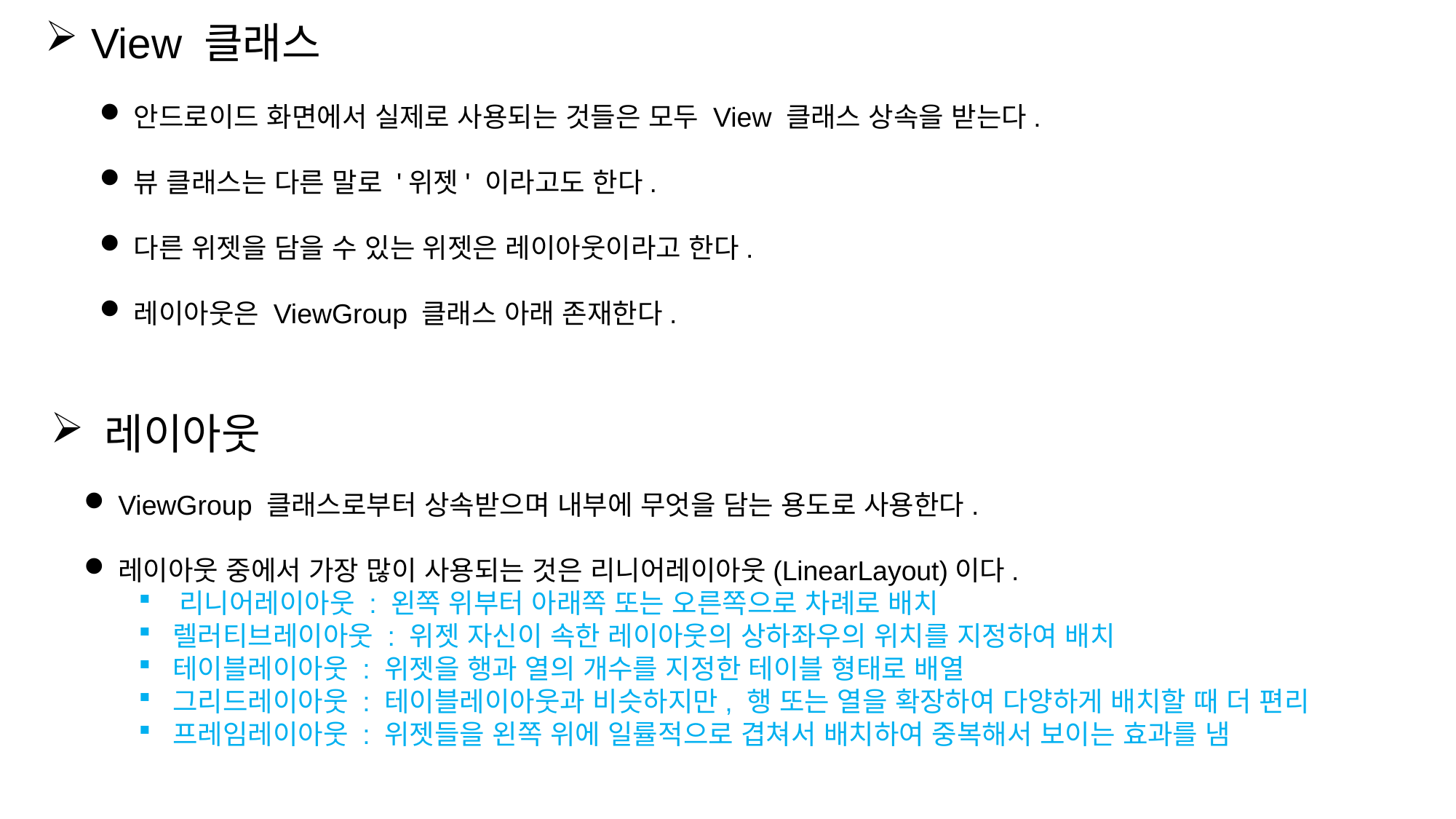

View 클래스

안드로이드 화면에서 실제로 사용되는 것들은 모두 View 클래스 상속을 받는다.

뷰 클래스는 다른 말로 '위젯' 이라고도 한다.

다른 위젯을 담을 수 있는 위젯은 레이아웃이라고 한다.

레이아웃은 ViewGroup 클래스 아래 존재한다.
 레이아웃
ViewGroup 클래스로부터 상속받으며 내부에 무엇을 담는 용도로 사용한다.

레이아웃 중에서 가장 많이 사용되는 것은 리니어레이아웃(LinearLayout)이다.
​리니어레이아웃 : 왼쪽 위부터 아래쪽 또는 오른쪽으로 차례로 배치
렐러티브레이아웃 : 위젯 자신이 속한 레이아웃의 상하좌우의 위치를 지정하여 배치
테이블레이아웃 : 위젯을 행과 열의 개수를 지정한 테이블 형태로 배열
그리드레이아웃 : 테이블레이아웃과 비슷하지만, 행 또는 열을 확장하여 다양하게 배치할 때 더 편리
프레임레이아웃 : 위젯들을 왼쪽 위에 일률적으로 겹쳐서 배치하여 중복해서 보이는 효과를 냄